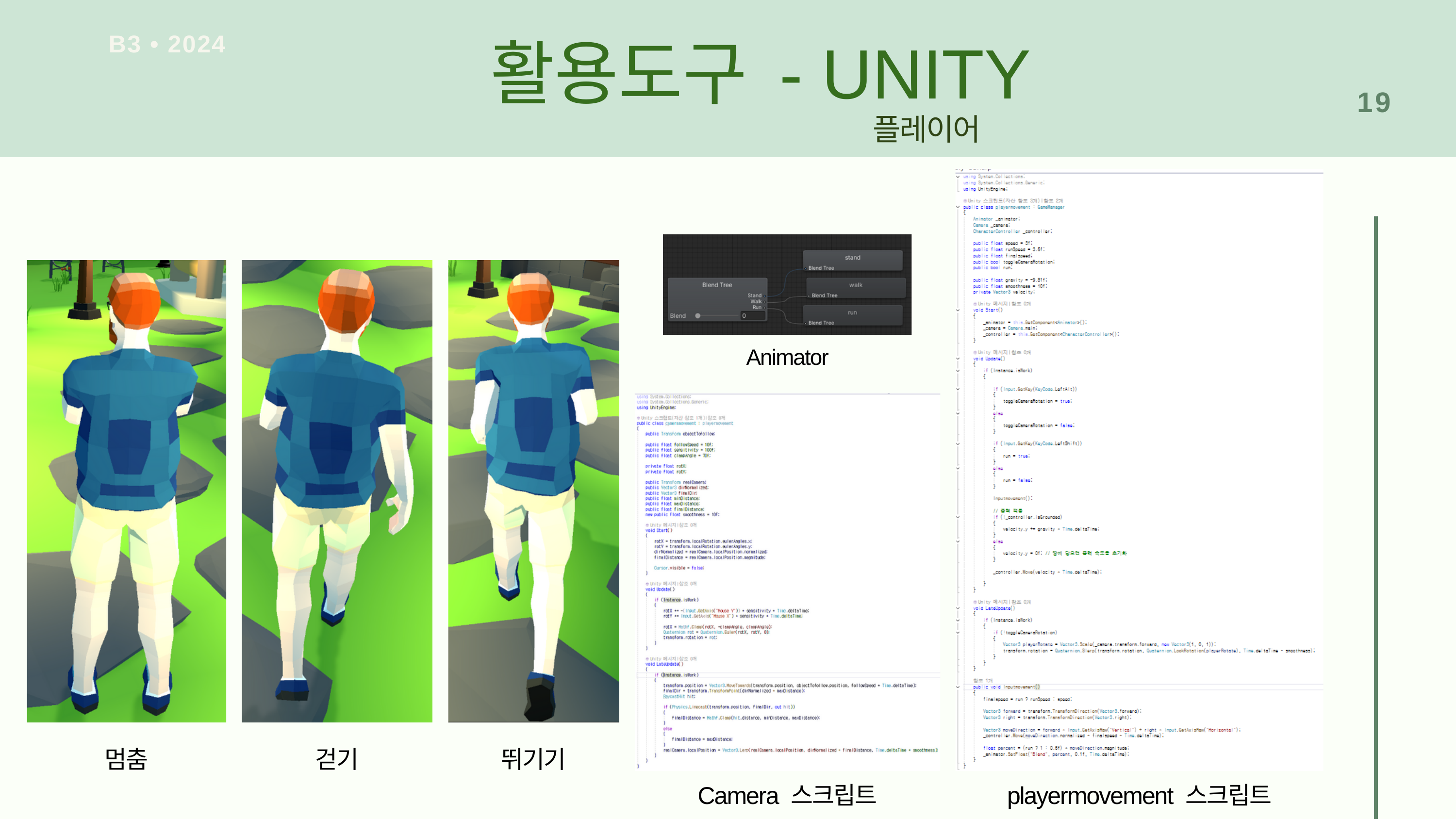

활용도구 - UNITY
B3 • 2024
19

플레이어

Animator

멈춤
걷기
뛰기기
Camera 스크립트
playermovement 스크립트